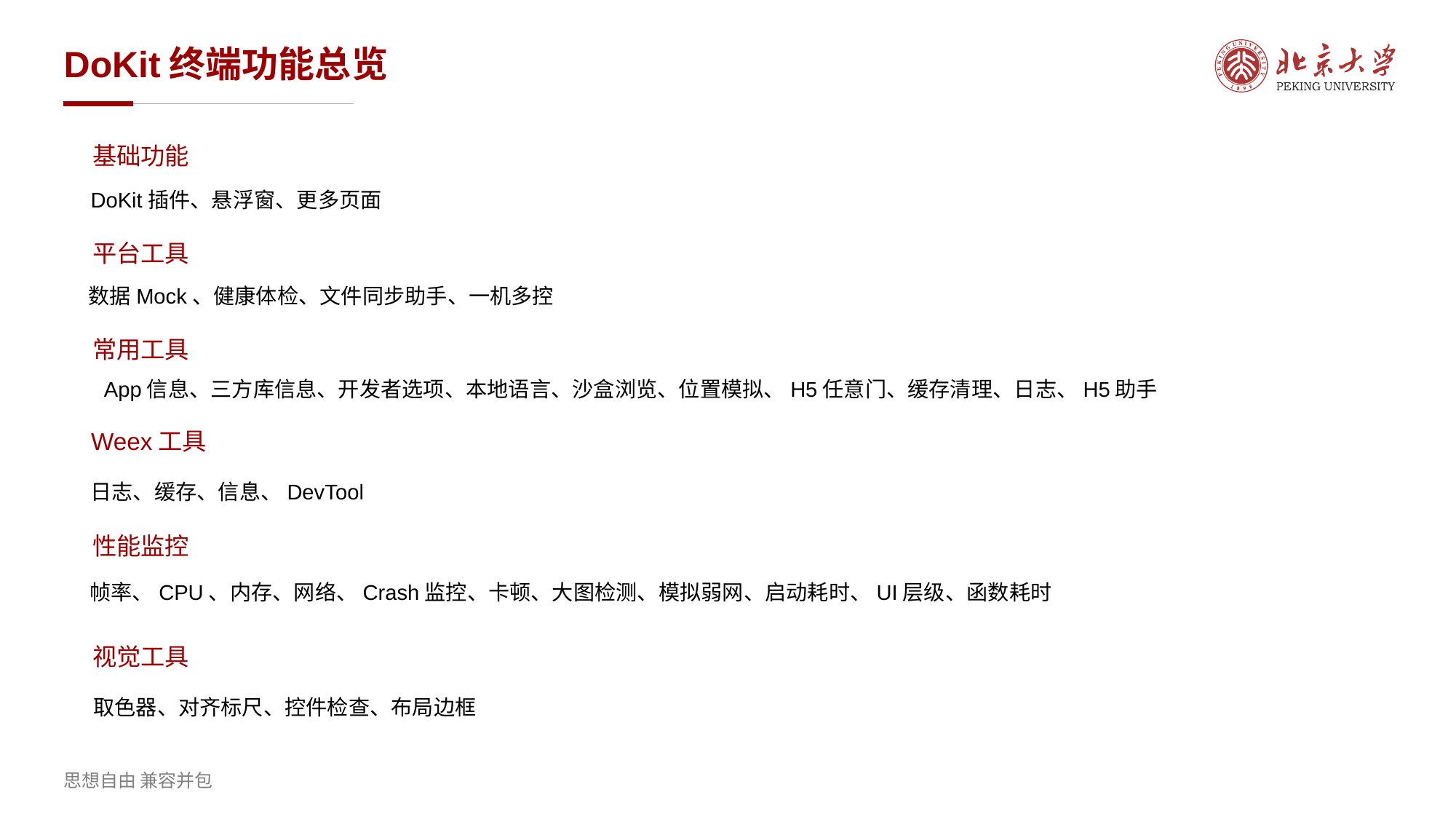

# DoKit终端功能总览
基础功能
DoKit插件、悬浮窗、更多页面
平台工具
数据Mock、健康体检、文件同步助手、一机多控
常用工具
App信息、三方库信息、开发者选项、本地语言、沙盒浏览、位置模拟、H5任意门、缓存清理、日志、H5助手
Weex工具
日志、缓存、信息、DevTool
性能监控
帧率、CPU、内存、网络、Crash监控、卡顿、大图检测、模拟弱网、启动耗时、UI层级、函数耗时
视觉工具
取色器、对齐标尺、控件检查、布局边框